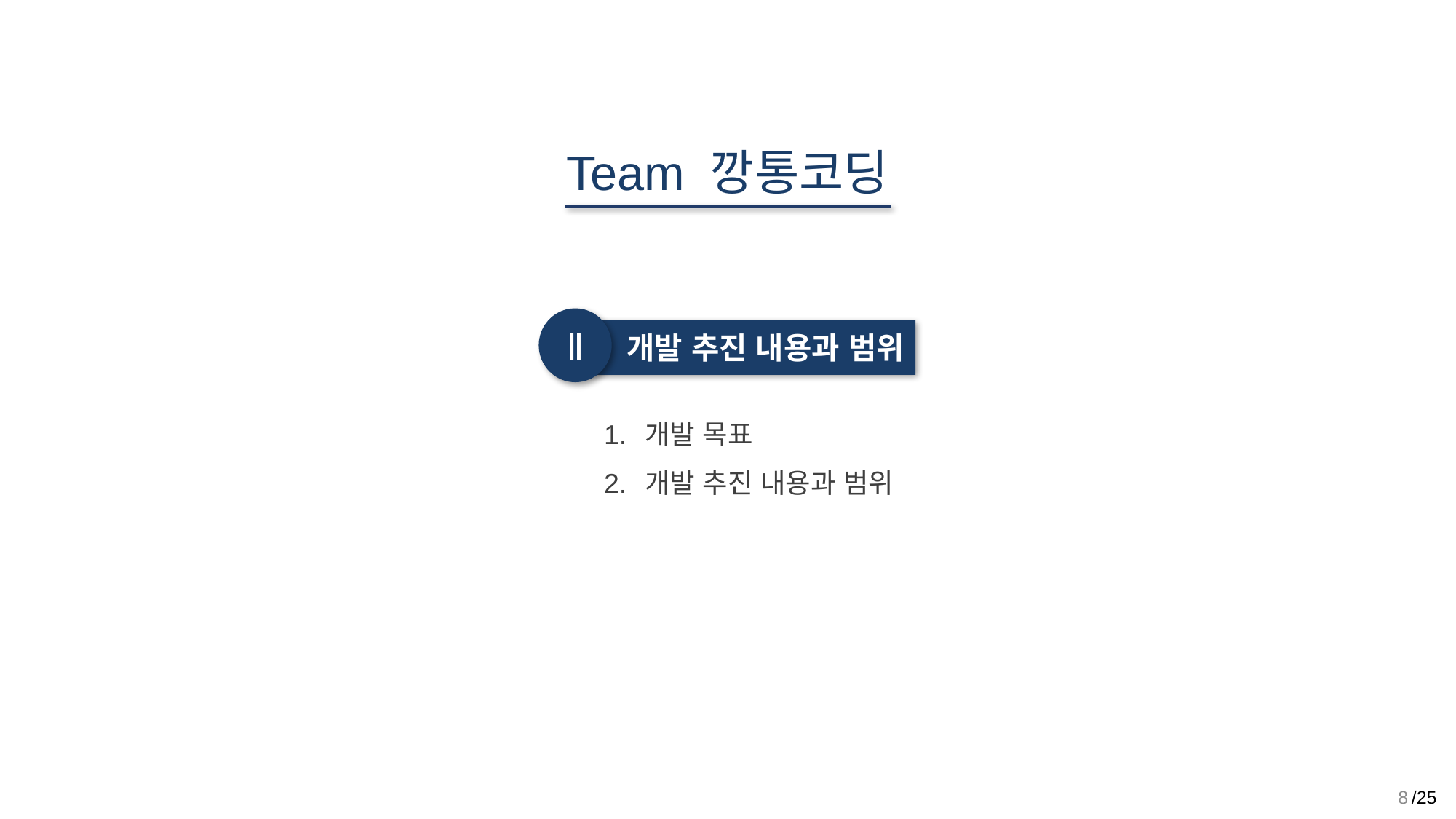

Team 깡통코딩
Ⅱ
개발 추진 내용과 범위
개발 목표
개발 추진 내용과 범위
8